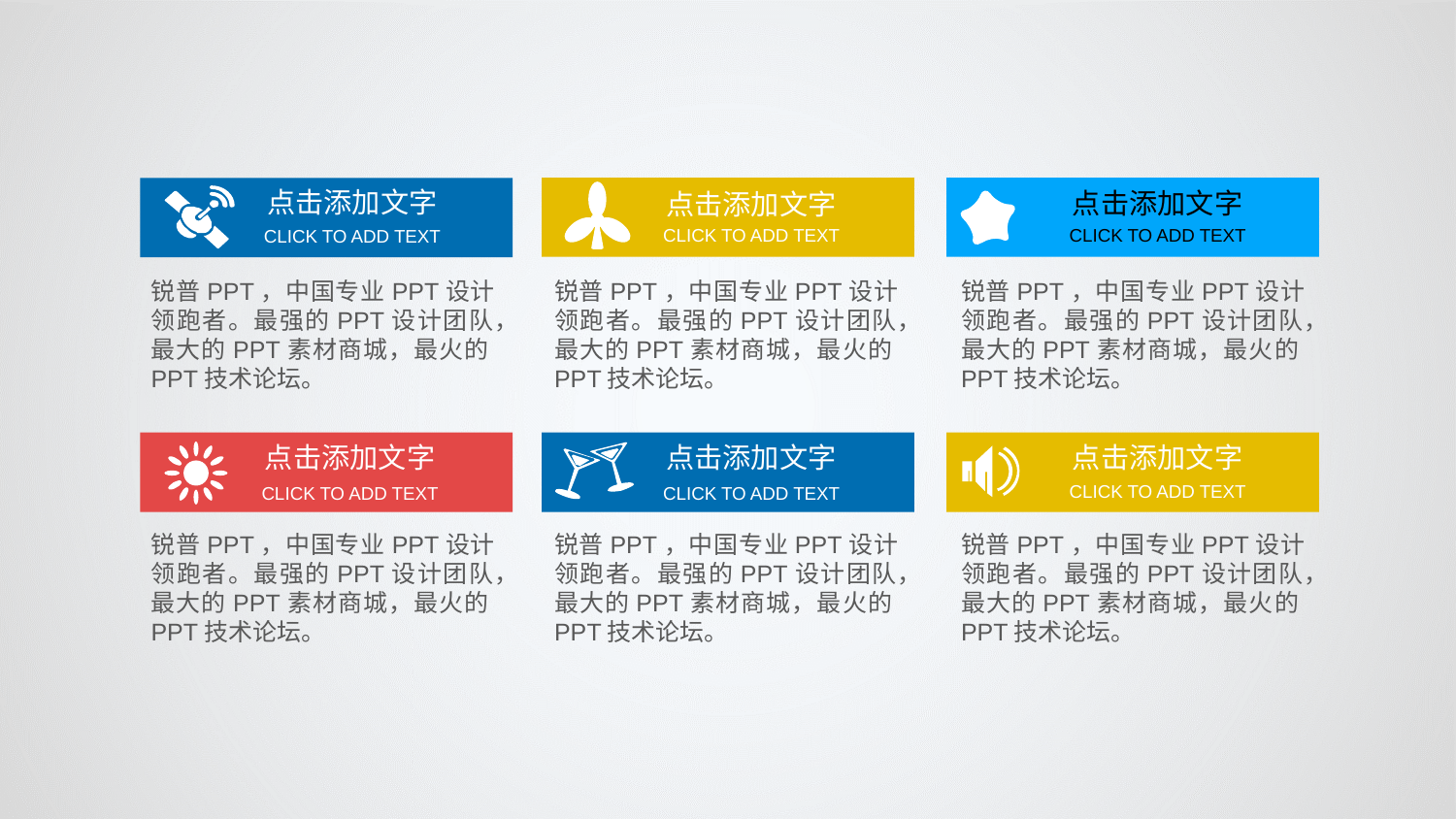

点击添加文字

CLICK TO ADD TEXT
锐普PPT，中国专业PPT设计领跑者。最强的PPT设计团队，最大的PPT素材商城，最火的PPT技术论坛。

点击添加文字

CLICK TO ADD TEXT
锐普PPT，中国专业PPT设计领跑者。最强的PPT设计团队，最大的PPT素材商城，最火的PPT技术论坛。

点击添加文字

CLICK TO ADD TEXT
锐普PPT，中国专业PPT设计领跑者。最强的PPT设计团队，最大的PPT素材商城，最火的PPT技术论坛。

点击添加文字

CLICK TO ADD TEXT
锐普PPT，中国专业PPT设计领跑者。最强的PPT设计团队，最大的PPT素材商城，最火的PPT技术论坛。

点击添加文字

CLICK TO ADD TEXT
锐普PPT，中国专业PPT设计领跑者。最强的PPT设计团队，最大的PPT素材商城，最火的PPT技术论坛。

点击添加文字

CLICK TO ADD TEXT
锐普PPT，中国专业PPT设计领跑者。最强的PPT设计团队，最大的PPT素材商城，最火的PPT技术论坛。